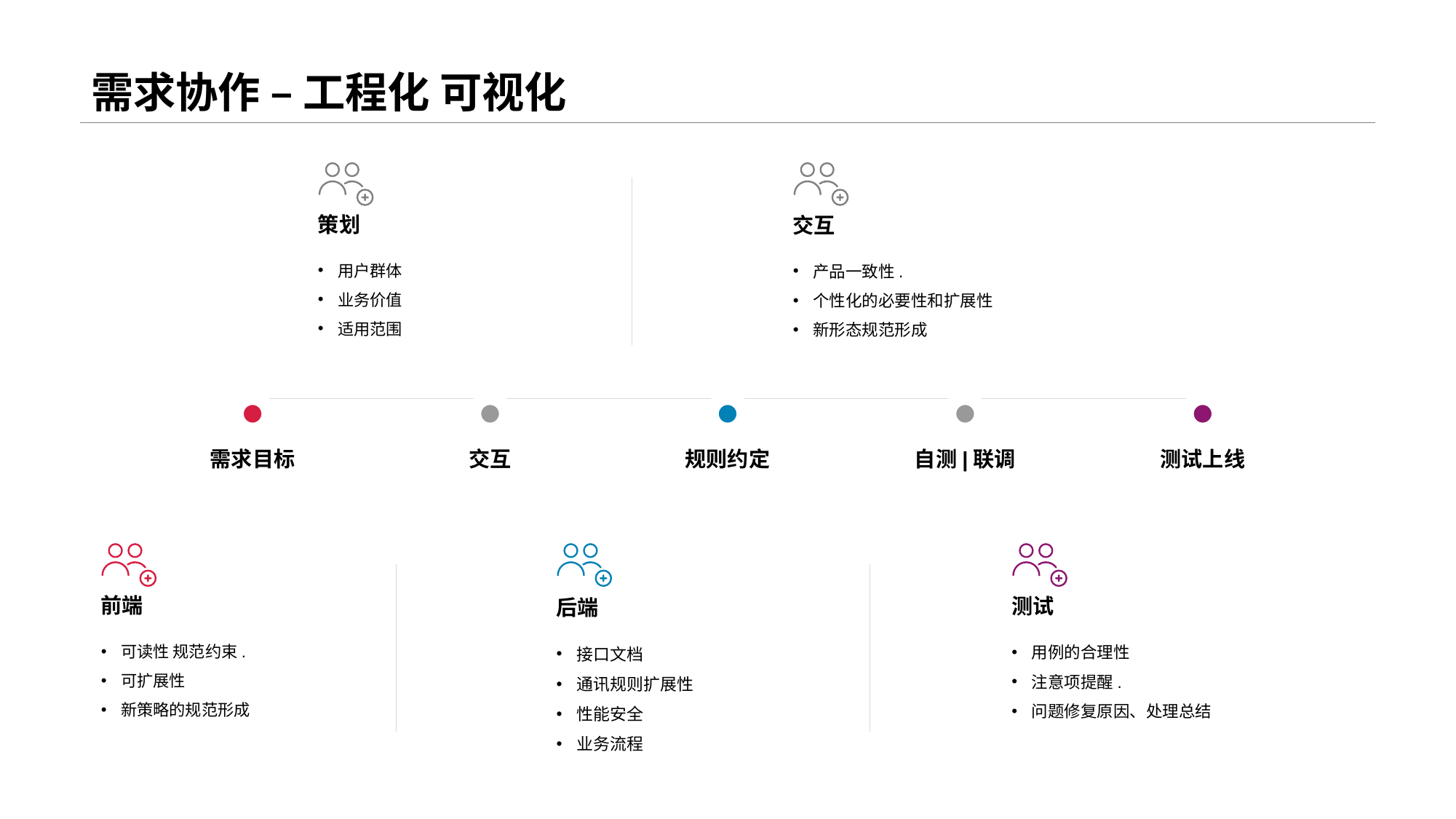

# 需求协作 – 工程化 可视化

策划
交互
用户群体
业务价值
适用范围
产品一致性.
个性化的必要性和扩展性
新形态规范形成

需求目标
交互
规则约定
自测|联调
测试上线

前端
测试
后端
可读性 规范约束.
可扩展性
新策略的规范形成
用例的合理性
注意项提醒.
问题修复原因、处理总结
接口文档
通讯规则扩展性
性能安全
业务流程